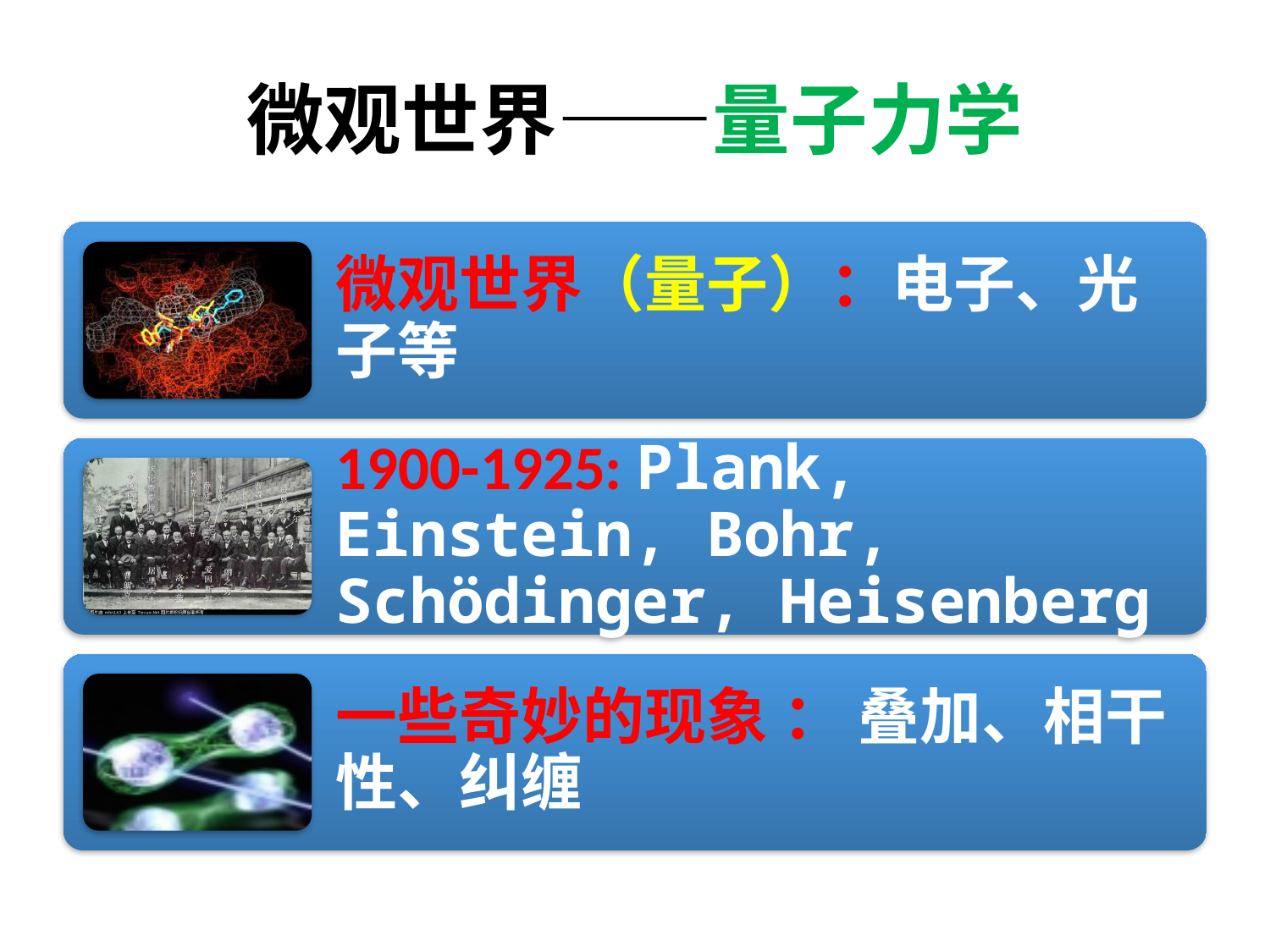

# 微观世界——量子力学
微观世界（量子）：电子、光子等
1900-1925: Plank, Einstein, Bohr, Schödinger, Heisenberg
一些奇妙的现象 ： 叠加、相干性、纠缠